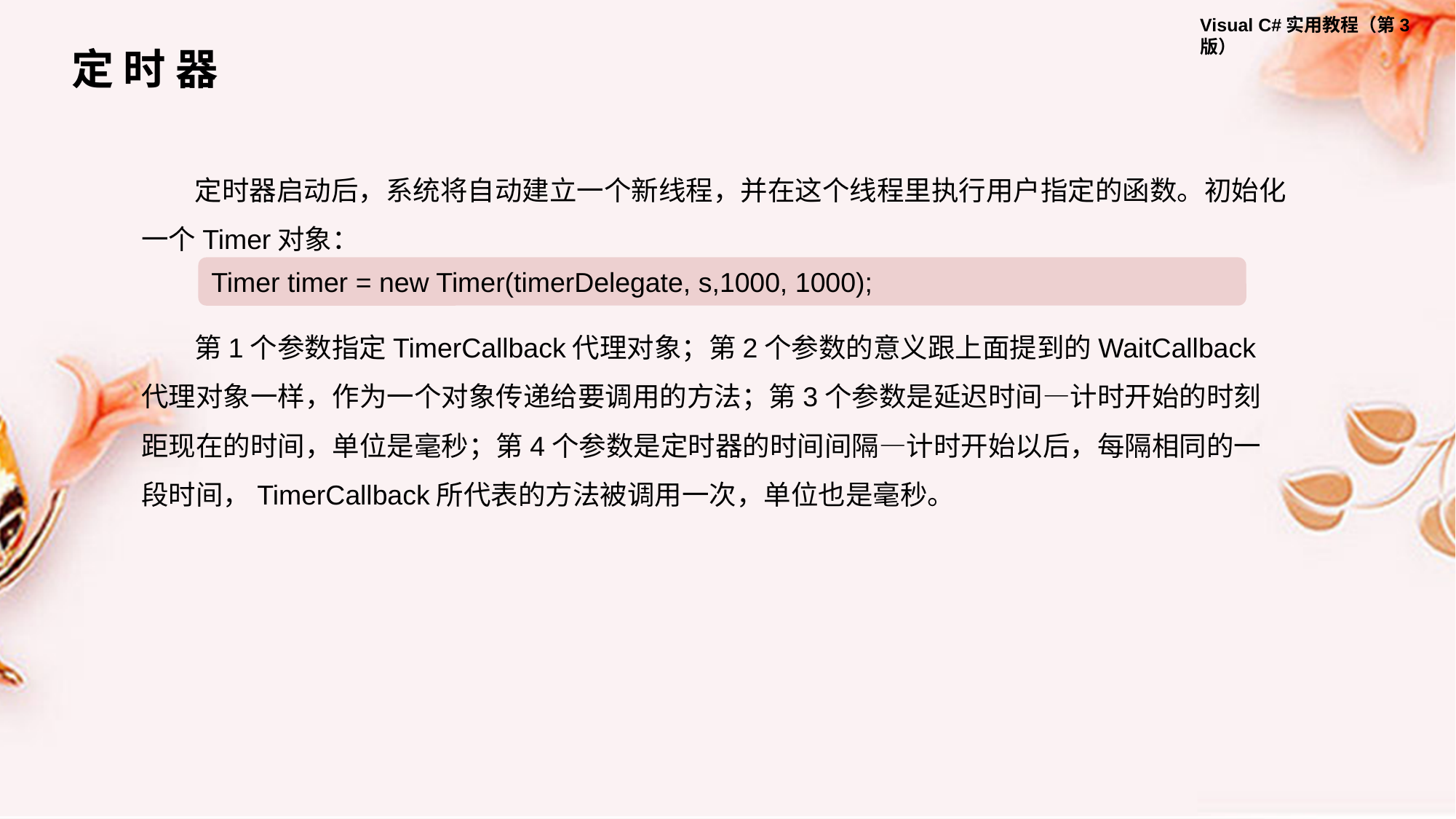

定 时 器
定时器启动后，系统将自动建立一个新线程，并在这个线程里执行用户指定的函数。初始化一个Timer对象：
Timer timer = new Timer(timerDelegate, s,1000, 1000);
第1个参数指定TimerCallback代理对象；第2个参数的意义跟上面提到的WaitCallback代理对象一样，作为一个对象传递给要调用的方法；第3个参数是延迟时间—计时开始的时刻距现在的时间，单位是毫秒；第4个参数是定时器的时间间隔—计时开始以后，每隔相同的一段时间，TimerCallback所代表的方法被调用一次，单位也是毫秒。